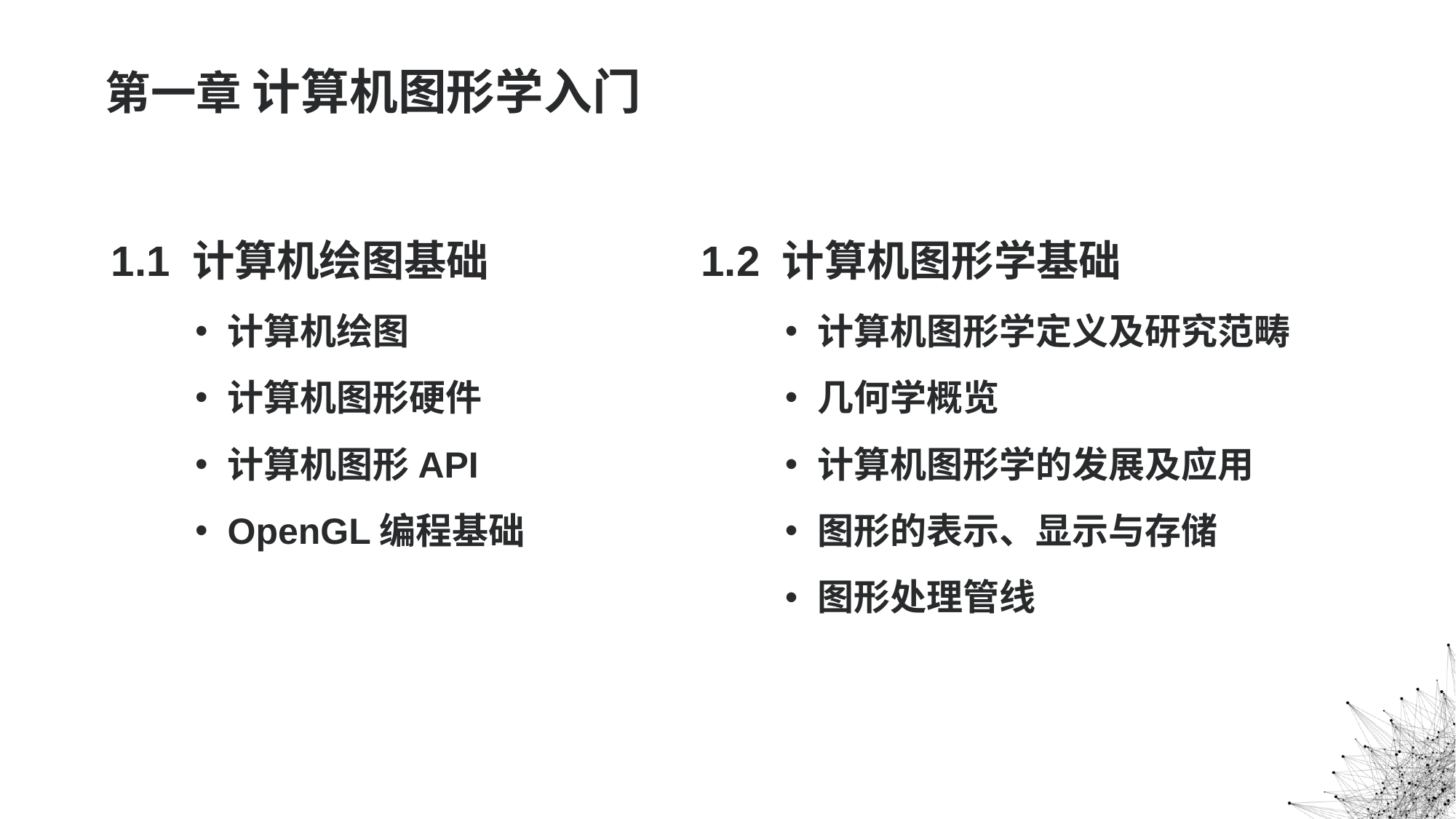

# 第一章 计算机图形学入门
1.1 计算机绘图基础
计算机绘图
计算机图形硬件
计算机图形API
OpenGL编程基础

1.2 计算机图形学基础
计算机图形学定义及研究范畴
几何学概览
计算机图形学的发展及应用
图形的表示、显示与存储
图形处理管线